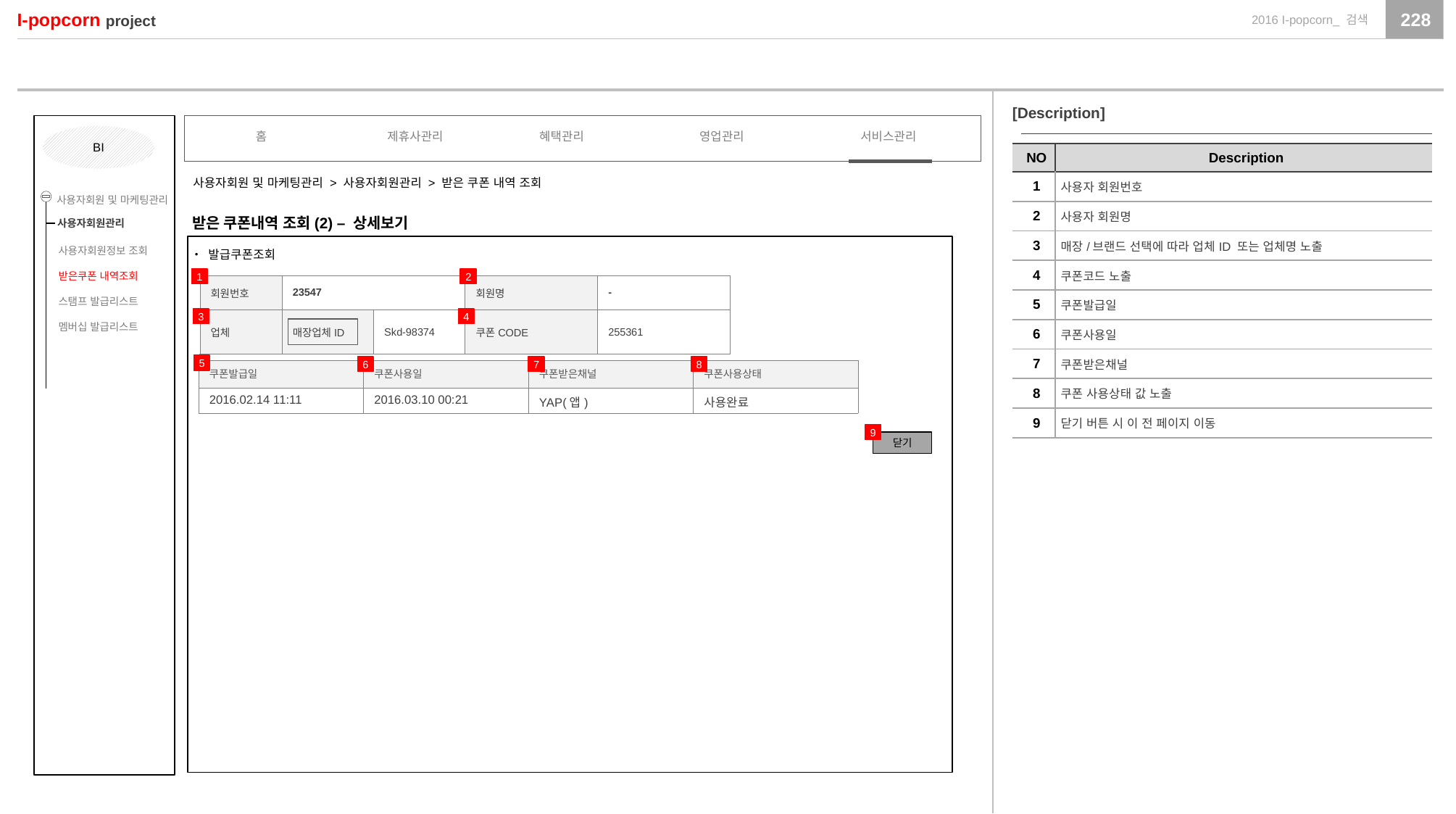

[Description]

홈
제휴사관리
혜택관리
영업관리
서비스관리
BI
| NO | Description |
| --- | --- |
| 1 | 사용자 회원번호 |
| 2 | 사용자 회원명 |
| 3 | 매장/브랜드 선택에 따라 업체ID 또는 업체명 노출 |
| 4 | 쿠폰코드 노출 |
| 5 | 쿠폰발급일 |
| 6 | 쿠폰사용일 |
| 7 | 쿠폰받은채널 |
| 8 | 쿠폰 사용상태 값 노출 |
| 9 | 닫기 버튼 시 이 전 페이지 이동 |
사용자회원 및 마케팅관리 > 사용자회원관리 > 받은 쿠폰 내역 조회
사용자회원 및 마케팅관리

사용자회원관리
사용자회원정보 조회

받은쿠폰 내역조회

스탬프 발급리스트

멤버십 발급리스트

받은 쿠폰내역 조회(2) – 상세보기

• 발급쿠폰조회
1
2
| 회원번호 | 23547 |  | 회원명 | - |
| --- | --- | --- | --- | --- |
| 업체 | 매장업체ID | Skd-98374 | 쿠폰CODE | 255361 |
3
4

5
6
7
8
| 쿠폰발급일 | 쿠폰사용일 | 쿠폰받은채널 | 쿠폰사용상태 |
| --- | --- | --- | --- |
| 2016.02.14 11:11 | 2016.03.10 00:21 | YAP(앱) | 사용완료 |
9
닫기